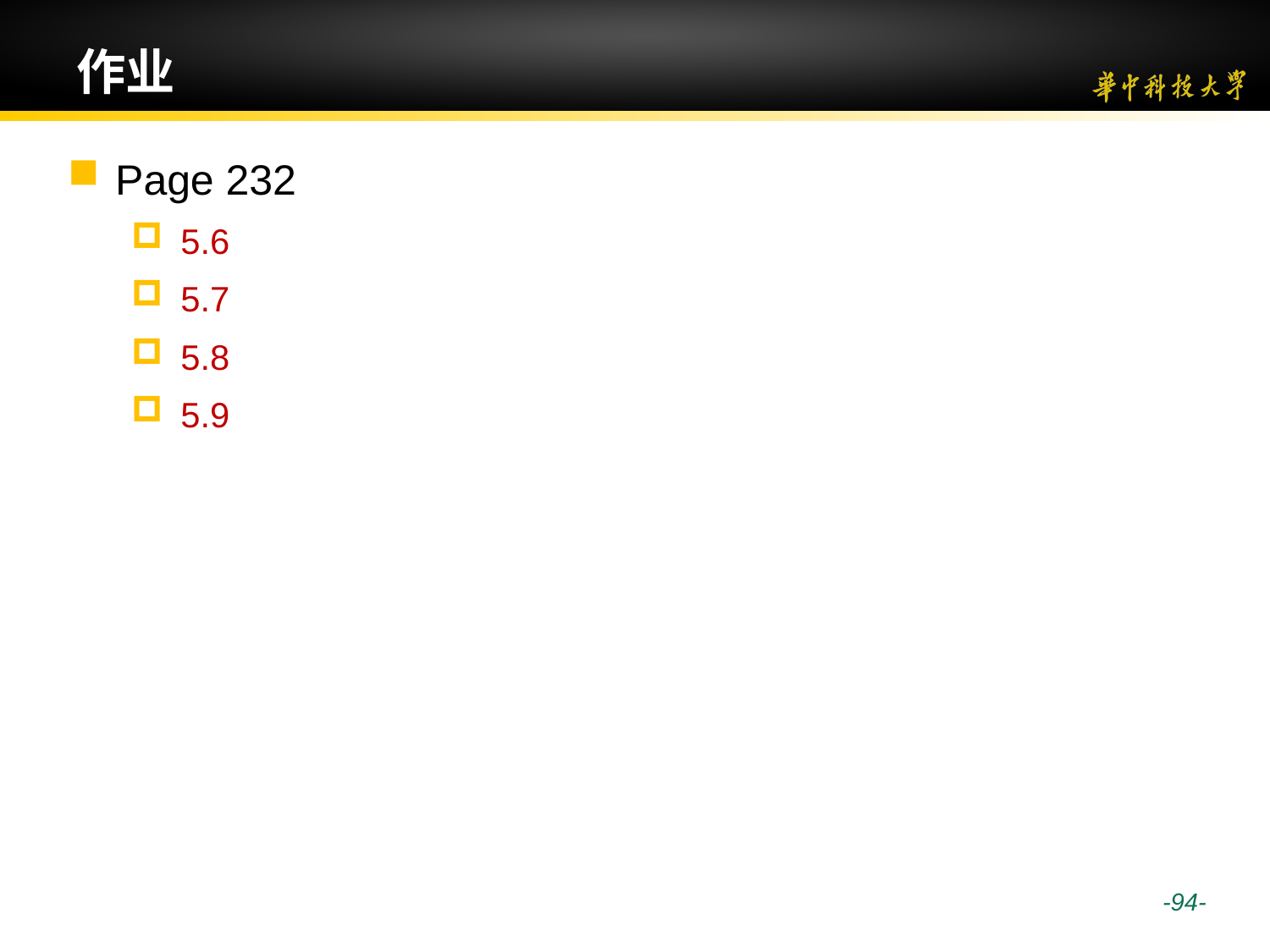

# 作业
Page 232
5.6
5.7
5.8
5.9
 -94-